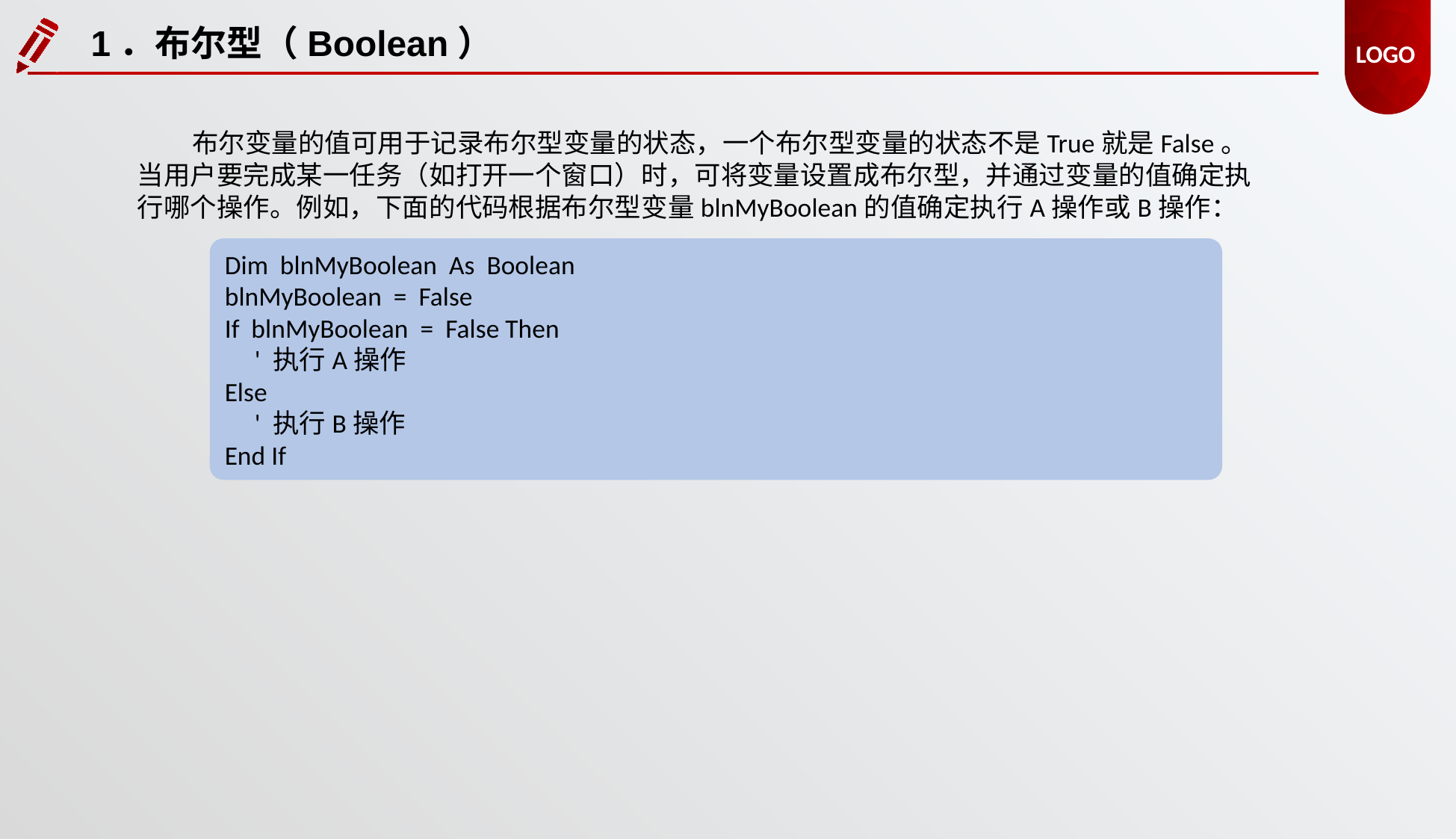

1．布尔型（Boolean）
布尔变量的值可用于记录布尔型变量的状态，一个布尔型变量的状态不是True就是False。当用户要完成某一任务（如打开一个窗口）时，可将变量设置成布尔型，并通过变量的值确定执行哪个操作。例如，下面的代码根据布尔型变量blnMyBoolean的值确定执行A操作或B操作：
Dim  blnMyBoolean  As  Boolean
blnMyBoolean  =  False
If  blnMyBoolean  =  False Then
     ' 执行A操作
Else
     ' 执行B操作
End If